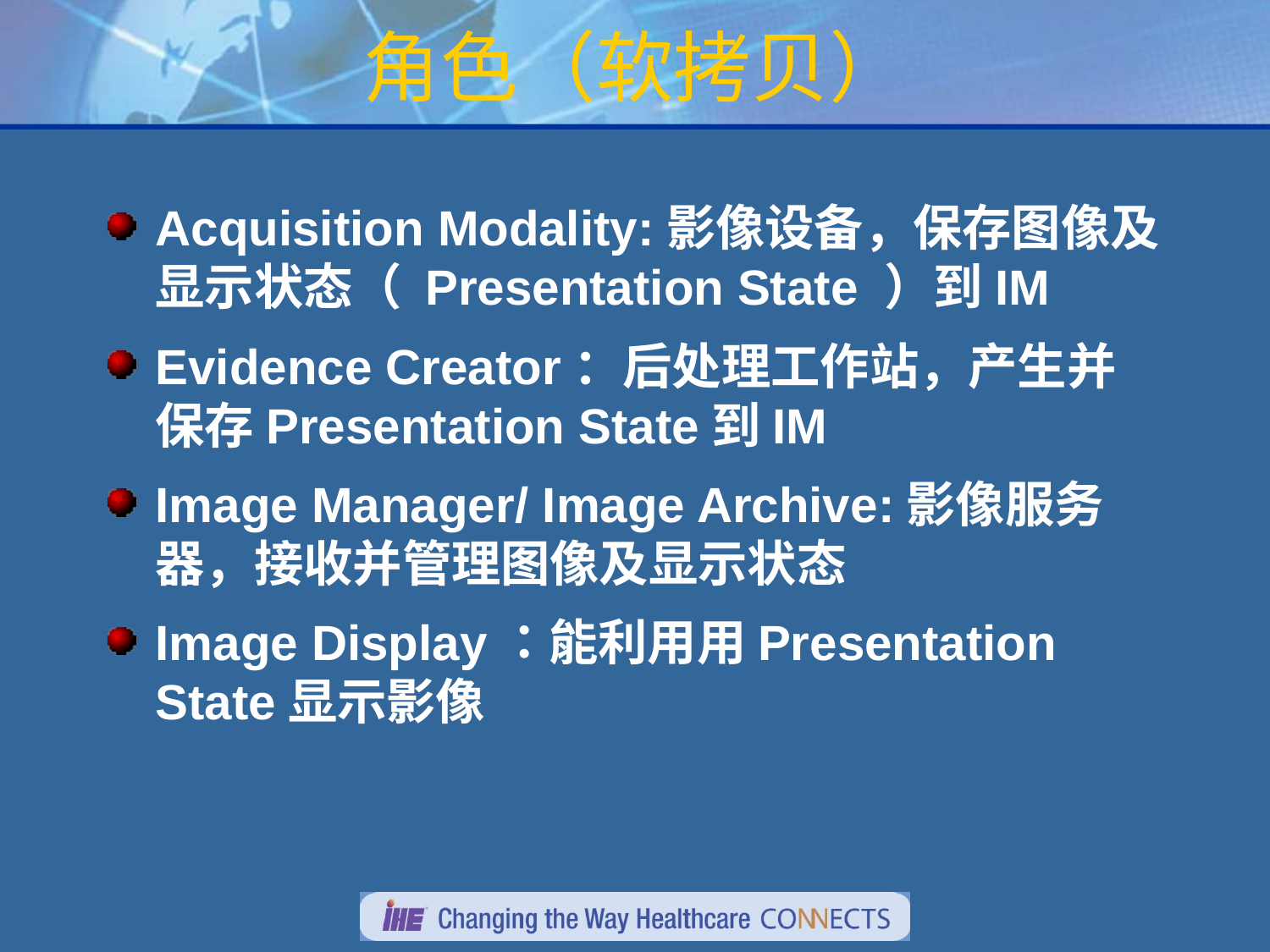

# 角色（软拷贝）
Acquisition Modality:影像设备，保存图像及显示状态（ Presentation State ）到IM
Evidence Creator：后处理工作站，产生并保存Presentation State到IM
Image Manager/ Image Archive:影像服务器，接收并管理图像及显示状态
Image Display：能利用用Presentation State显示影像